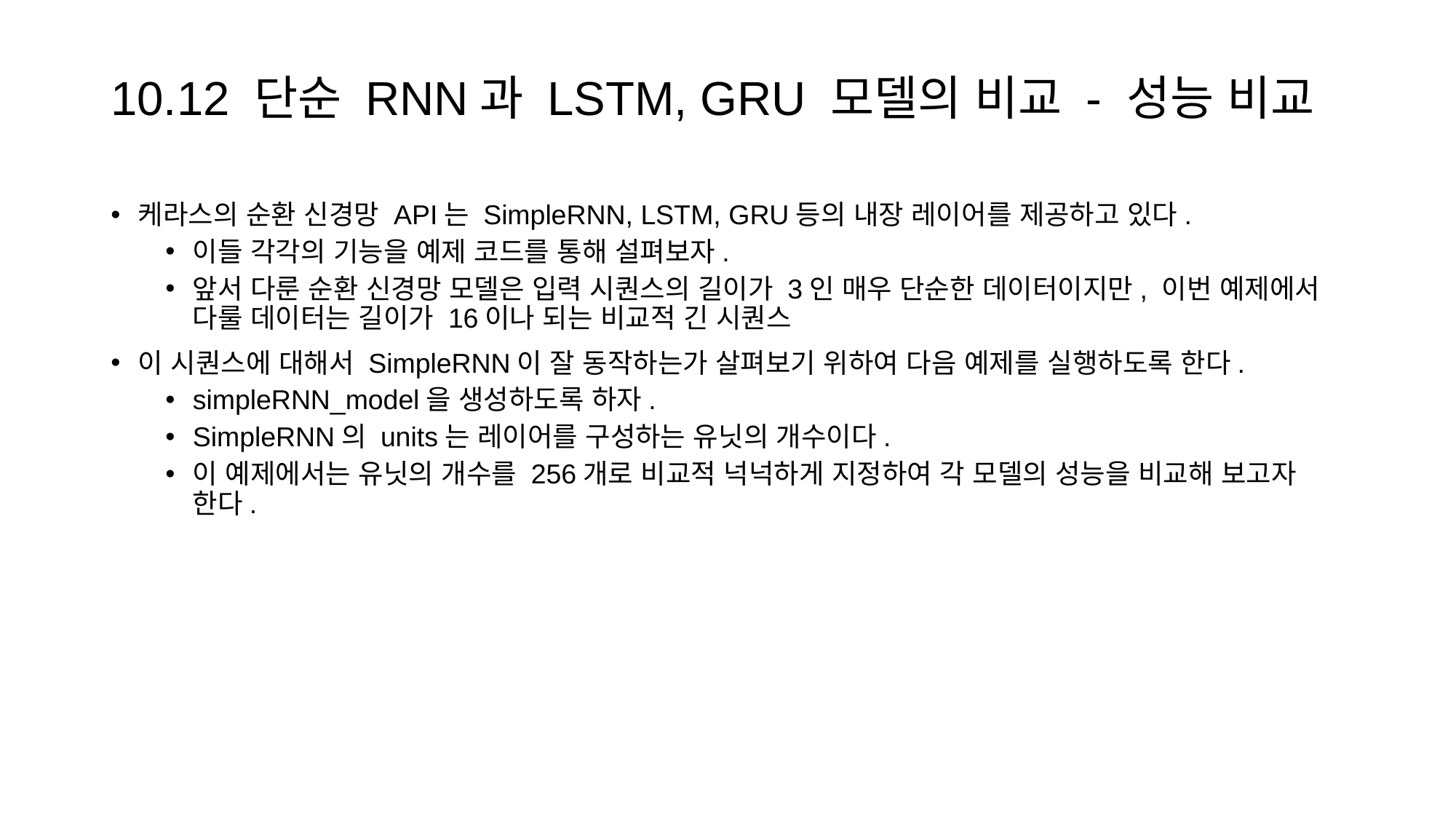

# 10.12 단순 RNN과 LSTM, GRU 모델의 비교 - 성능 비교
케라스의 순환 신경망 API는 SimpleRNN, LSTM, GRU등의 내장 레이어를 제공하고 있다.
이들 각각의 기능을 예제 코드를 통해 설펴보자.
앞서 다룬 순환 신경망 모델은 입력 시퀀스의 길이가 3인 매우 단순한 데이터이지만, 이번 예제에서 다룰 데이터는 길이가 16이나 되는 비교적 긴 시퀀스
이 시퀀스에 대해서 SimpleRNN이 잘 동작하는가 살펴보기 위하여 다음 예제를 실행하도록 한다.
simpleRNN_model을 생성하도록 하자.
SimpleRNN의 units는 레이어를 구성하는 유닛의 개수이다.
이 예제에서는 유닛의 개수를 256개로 비교적 넉넉하게 지정하여 각 모델의 성능을 비교해 보고자 한다.